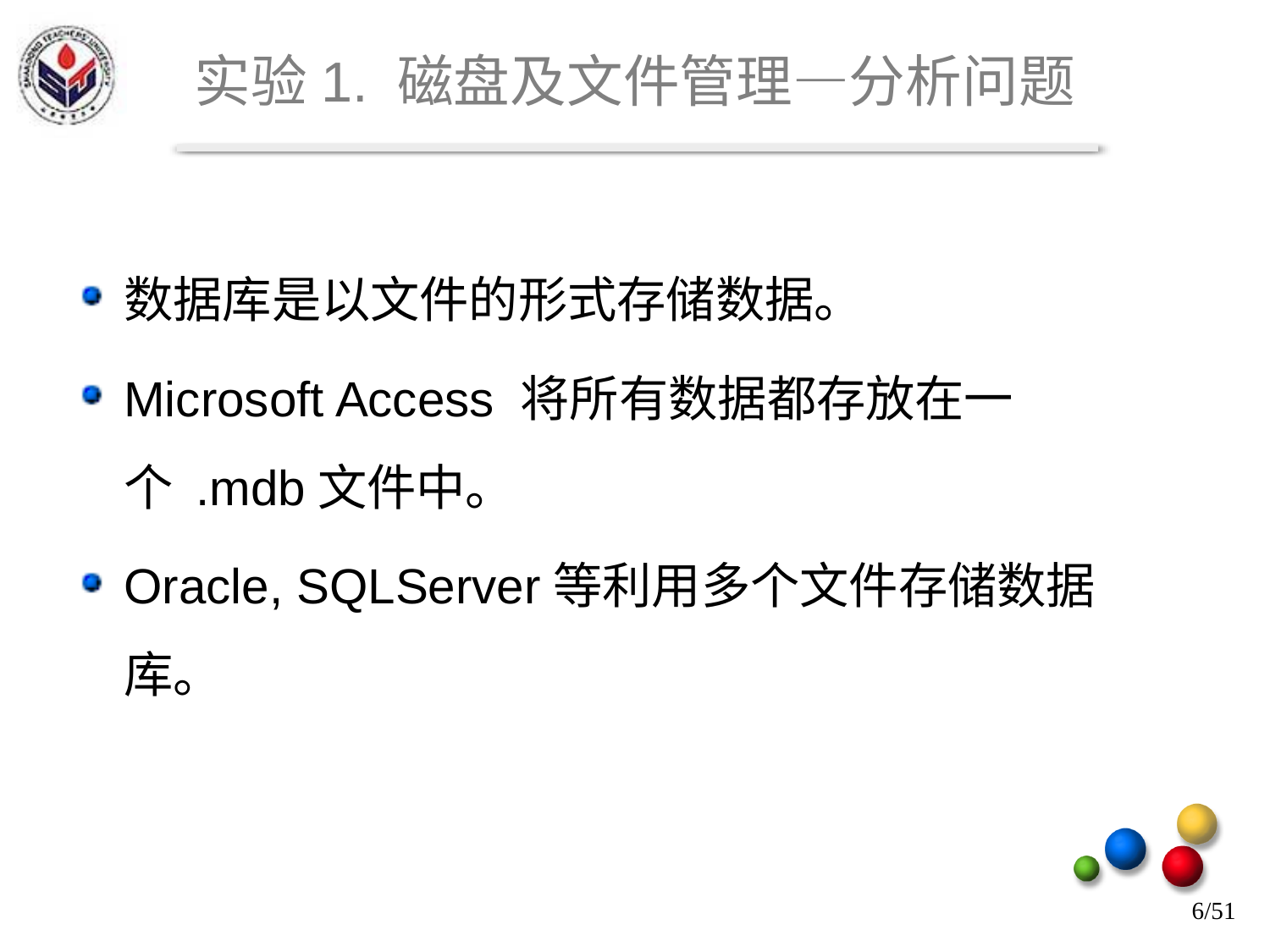

# 实验1. 磁盘及文件管理—分析问题
数据库是以文件的形式存储数据。
Microsoft Access 将所有数据都存放在一个 .mdb文件中。
Oracle, SQLServer等利用多个文件存储数据库。

6/51